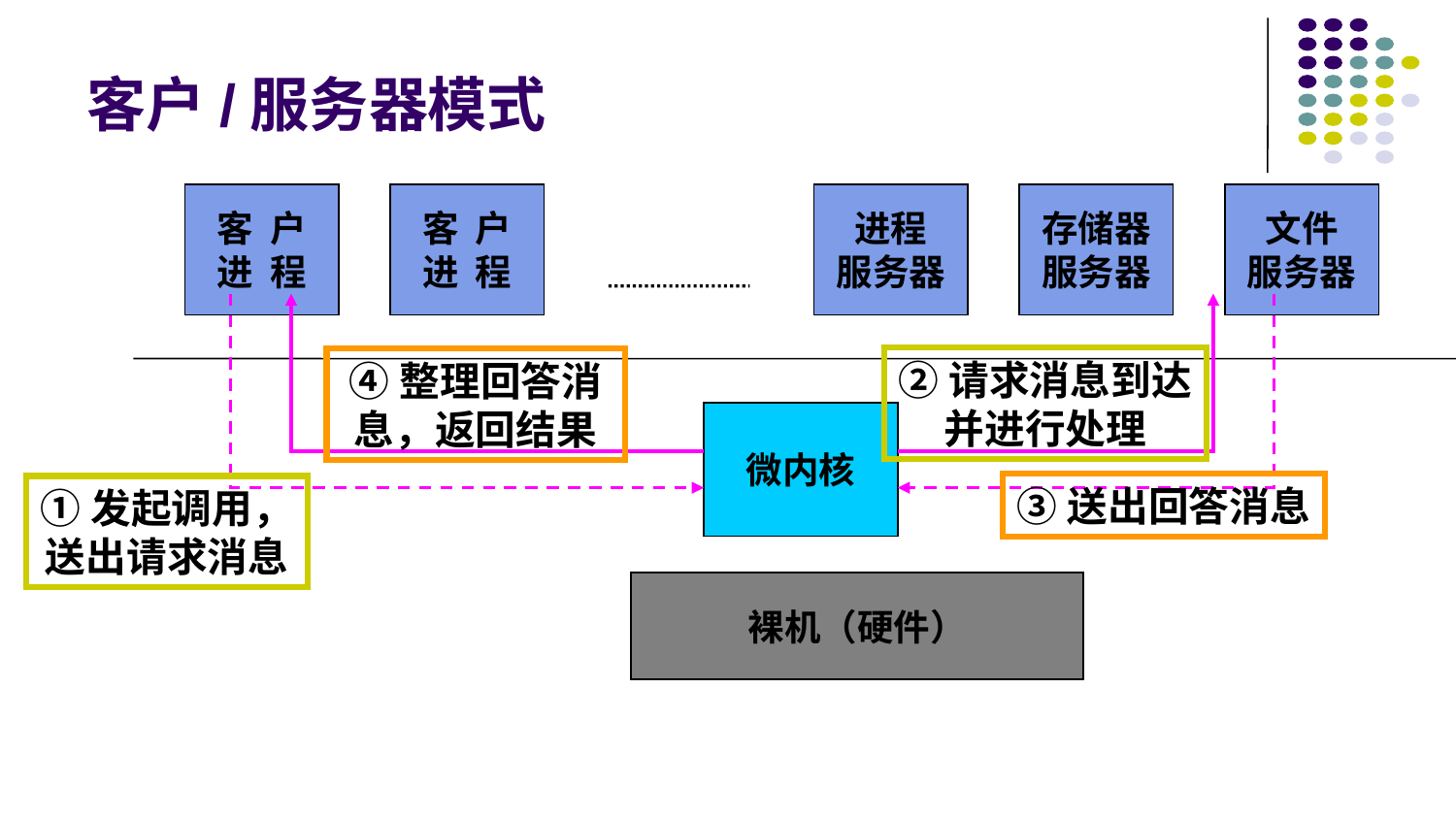

# 客户/服务器模式

客  户
进  程
客  户
进  程
进程
服务器
存储器
服务器
文件
服务器

②请求消息到达
并进行处理
④整理回答消息，返回结果
微内核
③送出回答消息
①发起调用，
送出请求消息
裸机（硬件）
96